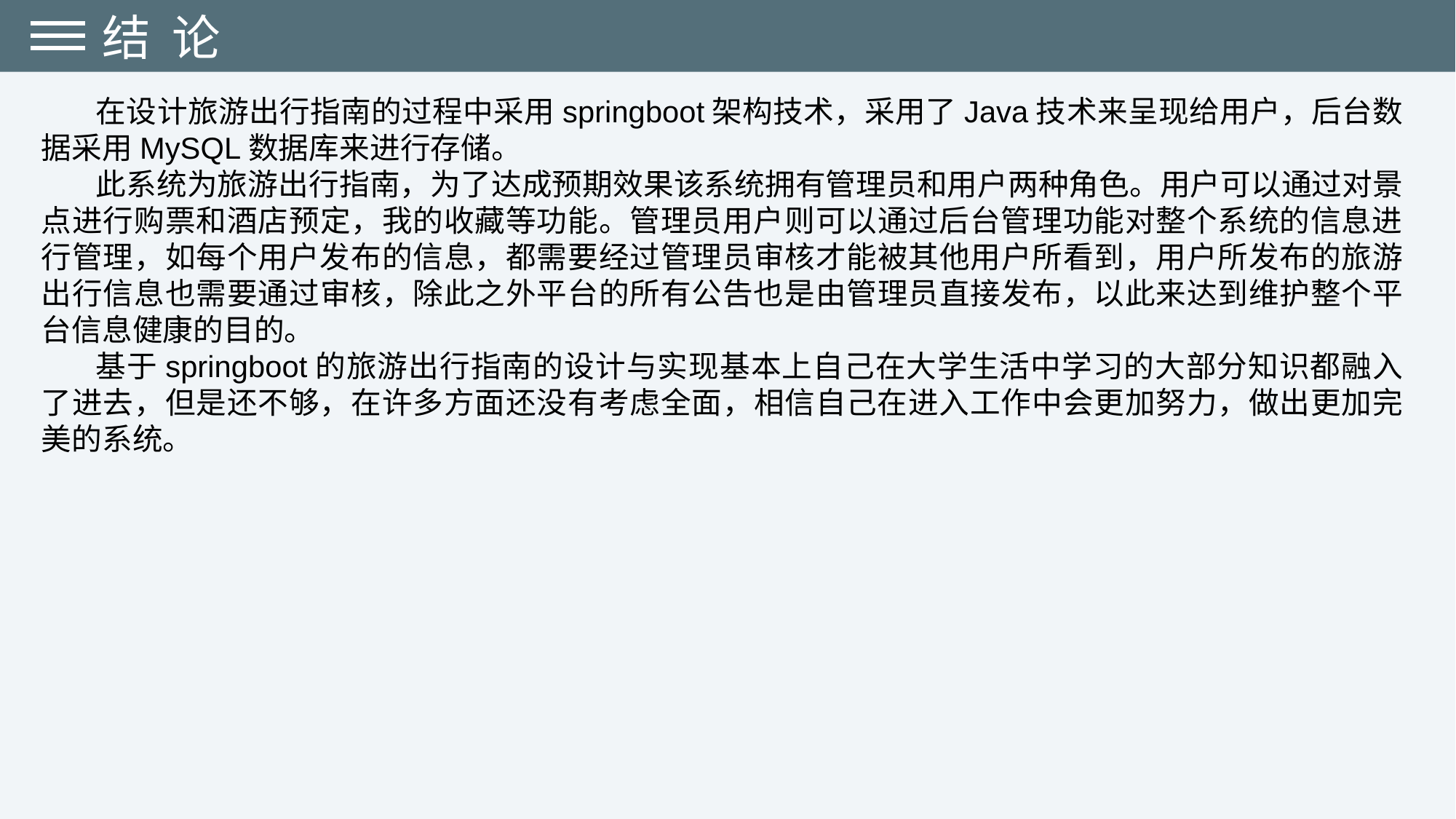

结  论
在设计旅游出行指南的过程中采用springboot架构技术，采用了Java技术来呈现给用户，后台数据采用MySQL数据库来进行存储。
此系统为旅游出行指南，为了达成预期效果该系统拥有管理员和用户两种角色。用户可以通过对景点进行购票和酒店预定，我的收藏等功能。管理员用户则可以通过后台管理功能对整个系统的信息进行管理，如每个用户发布的信息，都需要经过管理员审核才能被其他用户所看到，用户所发布的旅游出行信息也需要通过审核，除此之外平台的所有公告也是由管理员直接发布，以此来达到维护整个平台信息健康的目的。
基于springboot的旅游出行指南的设计与实现基本上自己在大学生活中学习的大部分知识都融入了进去，但是还不够，在许多方面还没有考虑全面，相信自己在进入工作中会更加努力，做出更加完美的系统。